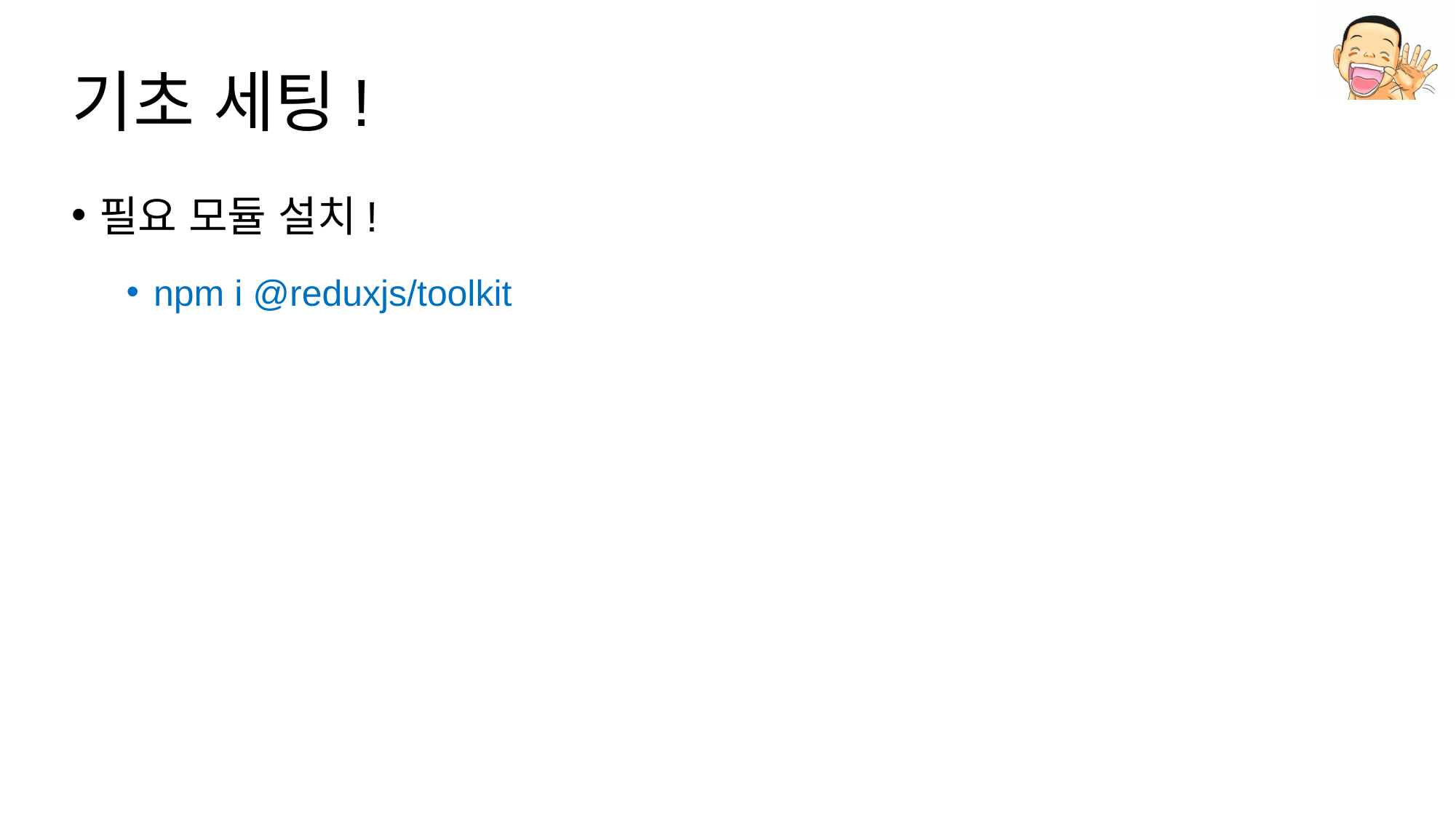

# 기초 세팅!
필요 모듈 설치!
npm i @reduxjs/toolkit